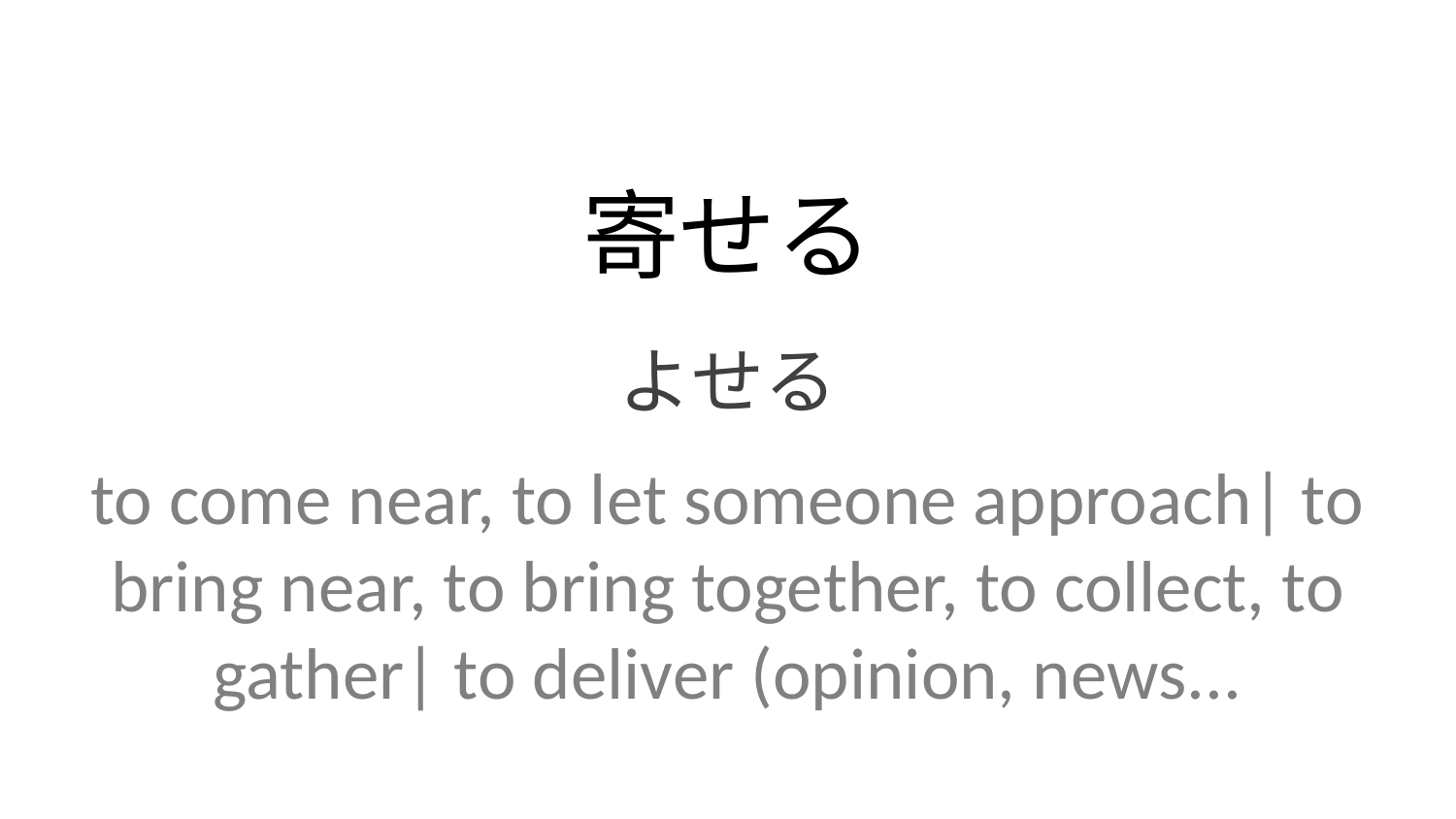

寄せる

よせる
to come near, to let someone approach| to bring near, to bring together, to collect, to gather| to deliver (opinion, news...